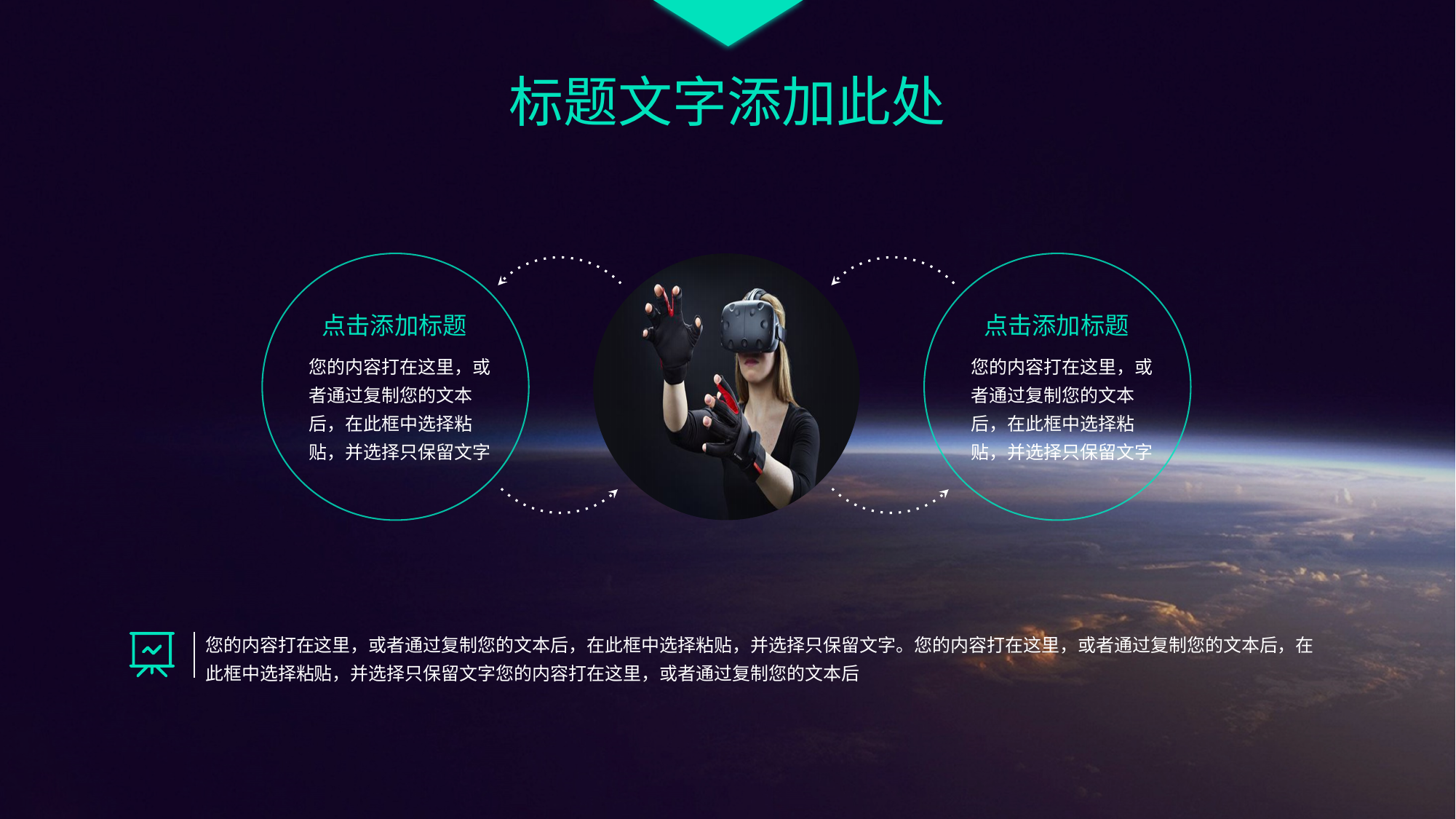

标题文字添加此处

点击添加标题
点击添加标题
您的内容打在这里，或者通过复制您的文本后，在此框中选择粘贴，并选择只保留文字
您的内容打在这里，或者通过复制您的文本后，在此框中选择粘贴，并选择只保留文字

您的内容打在这里，或者通过复制您的文本后，在此框中选择粘贴，并选择只保留文字。您的内容打在这里，或者通过复制您的文本后，在此框中选择粘贴，并选择只保留文字您的内容打在这里，或者通过复制您的文本后